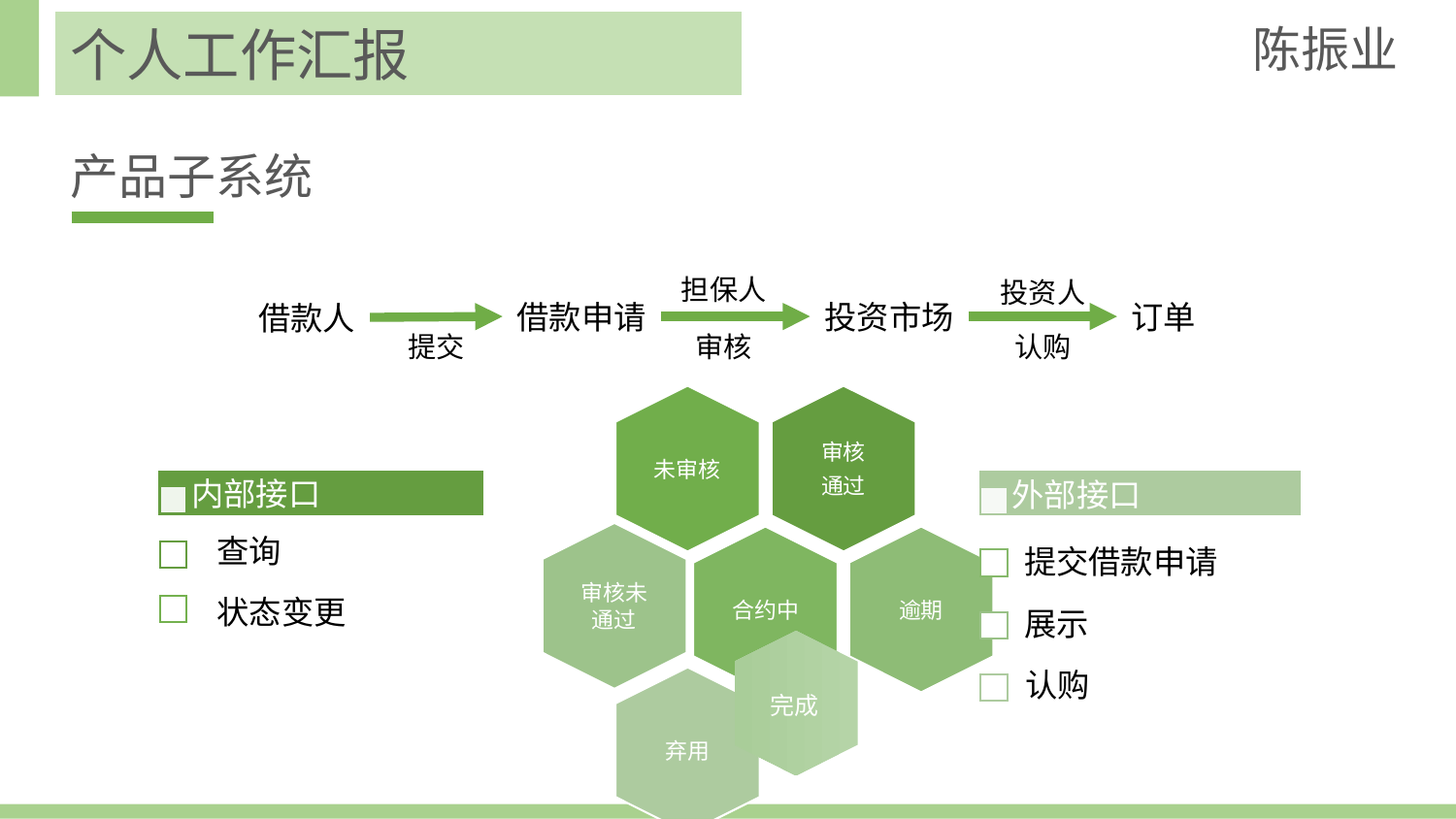

陈振业
个人工作汇报
产品子系统
担保人
投资人
借款申请
投资市场
订单
借款人
认购
提交
审核
审核
通过
未审核
合约中
逾期
审核未通过
弃用

完成
内部接口
查询
状态变更
外部接口
提交借款申请
展示
认购